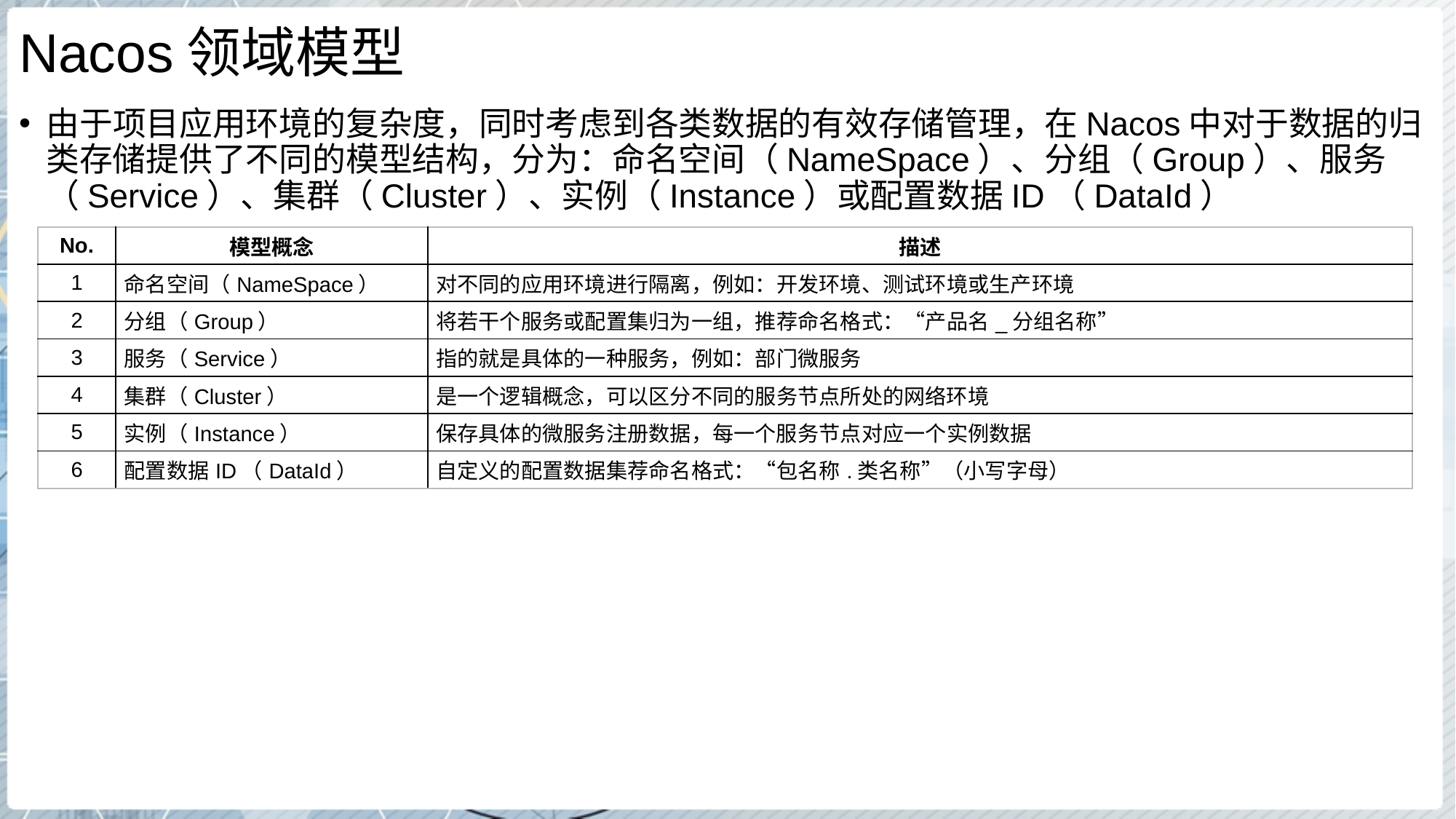

# Nacos领域模型
由于项目应用环境的复杂度，同时考虑到各类数据的有效存储管理，在Nacos中对于数据的归类存储提供了不同的模型结构，分为：命名空间（NameSpace）、分组（Group）、服务（Service）、集群（Cluster）、实例（Instance）或配置数据ID（DataId）
| No. | 模型概念 | 描述 |
| --- | --- | --- |
| 1 | 命名空间（NameSpace） | 对不同的应用环境进行隔离，例如：开发环境、测试环境或生产环境 |
| 2 | 分组（Group） | 将若干个服务或配置集归为一组，推荐命名格式：“产品名\_分组名称” |
| 3 | 服务（Service） | 指的就是具体的一种服务，例如：部门微服务 |
| 4 | 集群（Cluster） | 是一个逻辑概念，可以区分不同的服务节点所处的网络环境 |
| 5 | 实例（Instance） | 保存具体的微服务注册数据，每一个服务节点对应一个实例数据 |
| 6 | 配置数据ID（DataId） | 自定义的配置数据集荐命名格式：“包名称.类名称”（小写字母） |